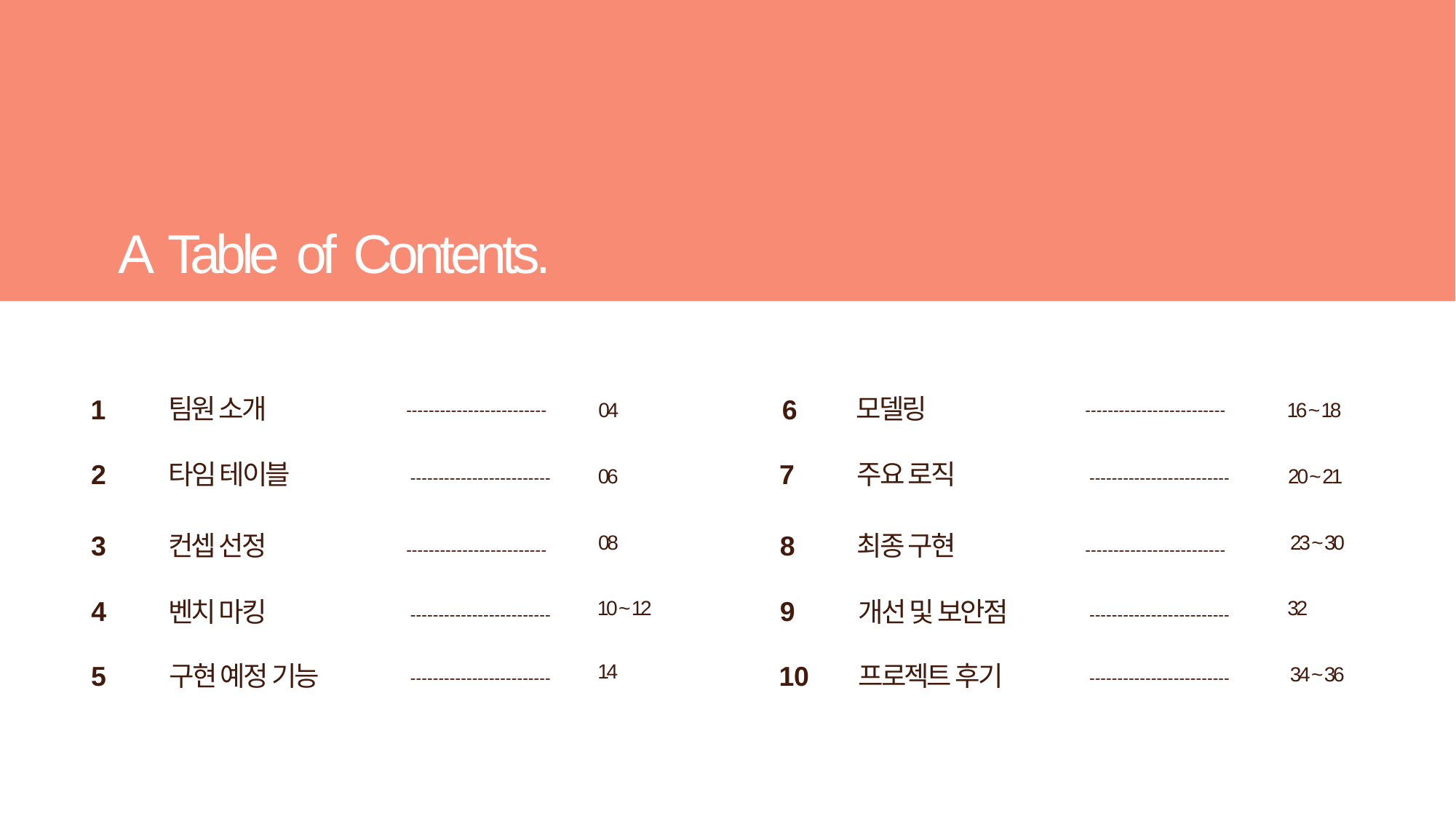

A  Table  of  Contents.
팀원 소개
모델링
1
6
04
16 ~ 18
-------------------------
-------------------------
2
타임 테이블
7
주요 로직
06
20 ~ 21
-------------------------
-------------------------
3
컨셉 선정
8
최종 구현
08
23 ~ 30
-------------------------
-------------------------
4
9
벤치 마킹
개선 및 보안점
10 ~ 12
32
-------------------------
-------------------------
5
구현 예정 기능
14
10
프로젝트 후기
34 ~ 36
-------------------------
-------------------------